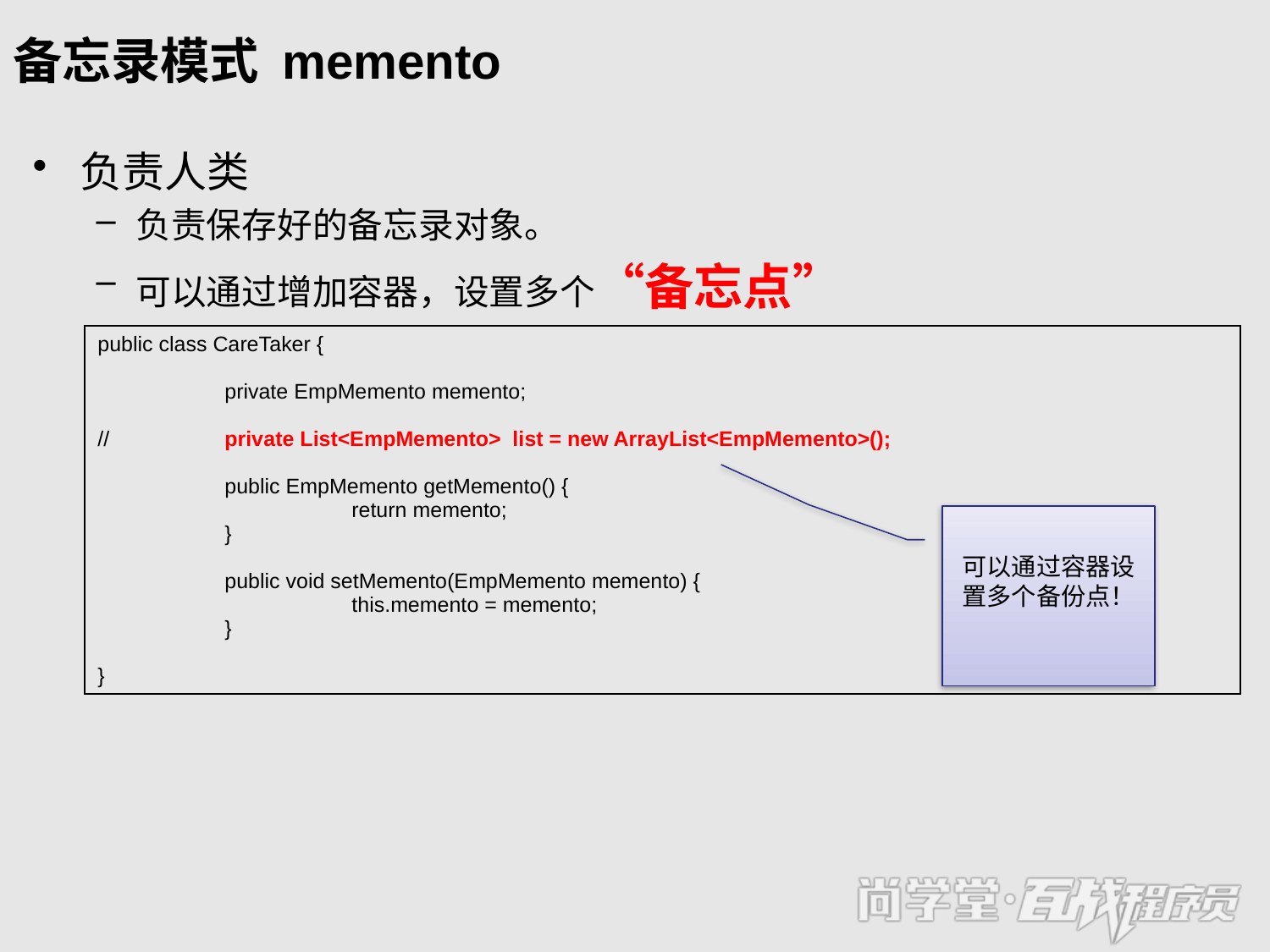

# 备忘录模式 memento
负责人类
负责保存好的备忘录对象。
可以通过增加容器，设置多个“备忘点”

| public class CareTaker { private EmpMemento memento; // private List<EmpMemento> list = new ArrayList<EmpMemento>(); public EmpMemento getMemento() { return memento; } public void setMemento(EmpMemento memento) { this.memento = memento; } } |
| --- |
可以通过容器设置多个备份点！